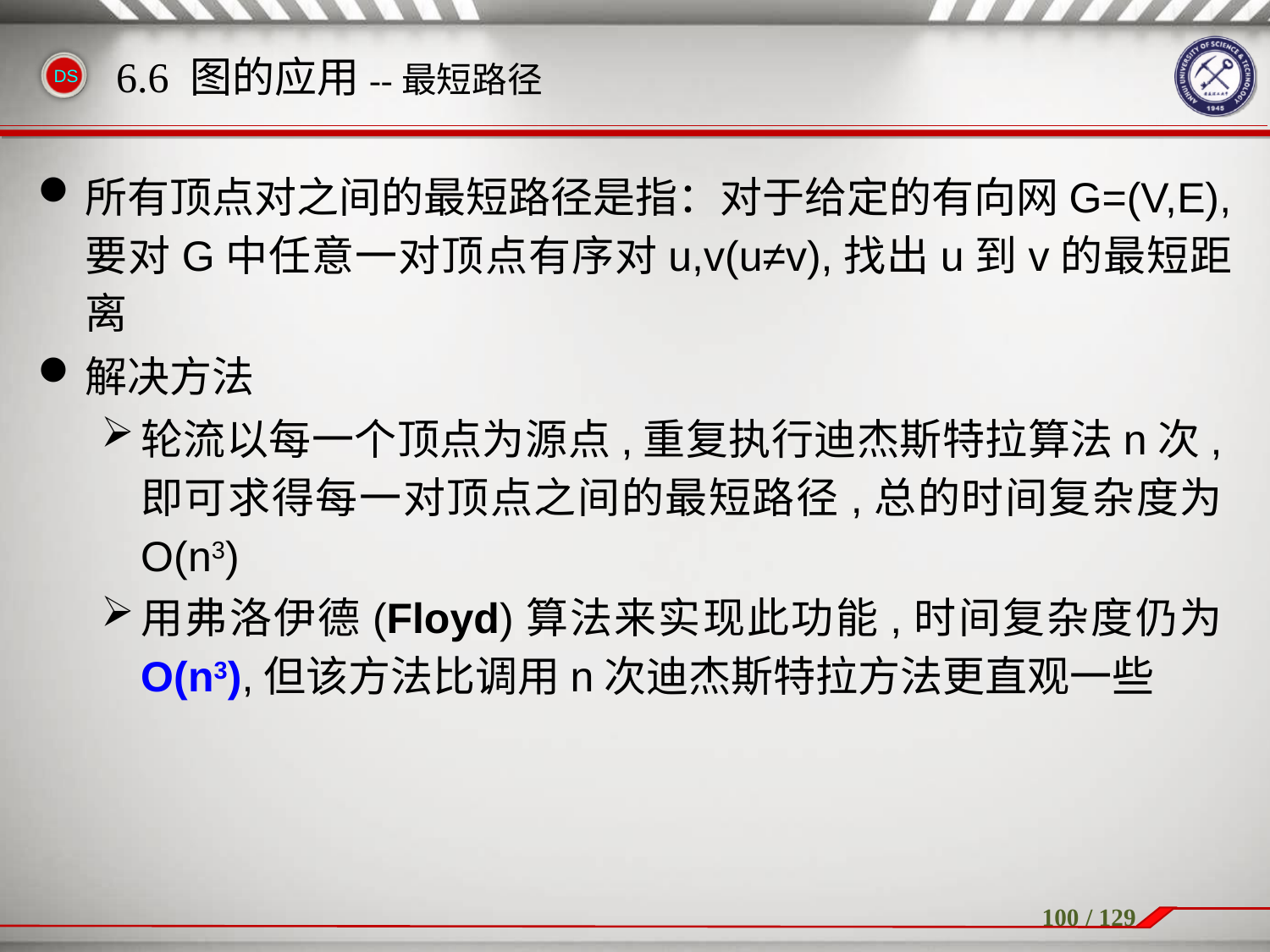

所有顶点对之间的最短路径是指：对于给定的有向网G=(V,E),要对G中任意一对顶点有序对u,v(u≠v),找出u到v的最短距离
解决方法
轮流以每一个顶点为源点,重复执行迪杰斯特拉算法n次,即可求得每一对顶点之间的最短路径,总的时间复杂度为O(n3)
用弗洛伊德(Floyd)算法来实现此功能,时间复杂度仍为O(n3),但该方法比调用n次迪杰斯特拉方法更直观一些

6.6 图的应用--最短路径